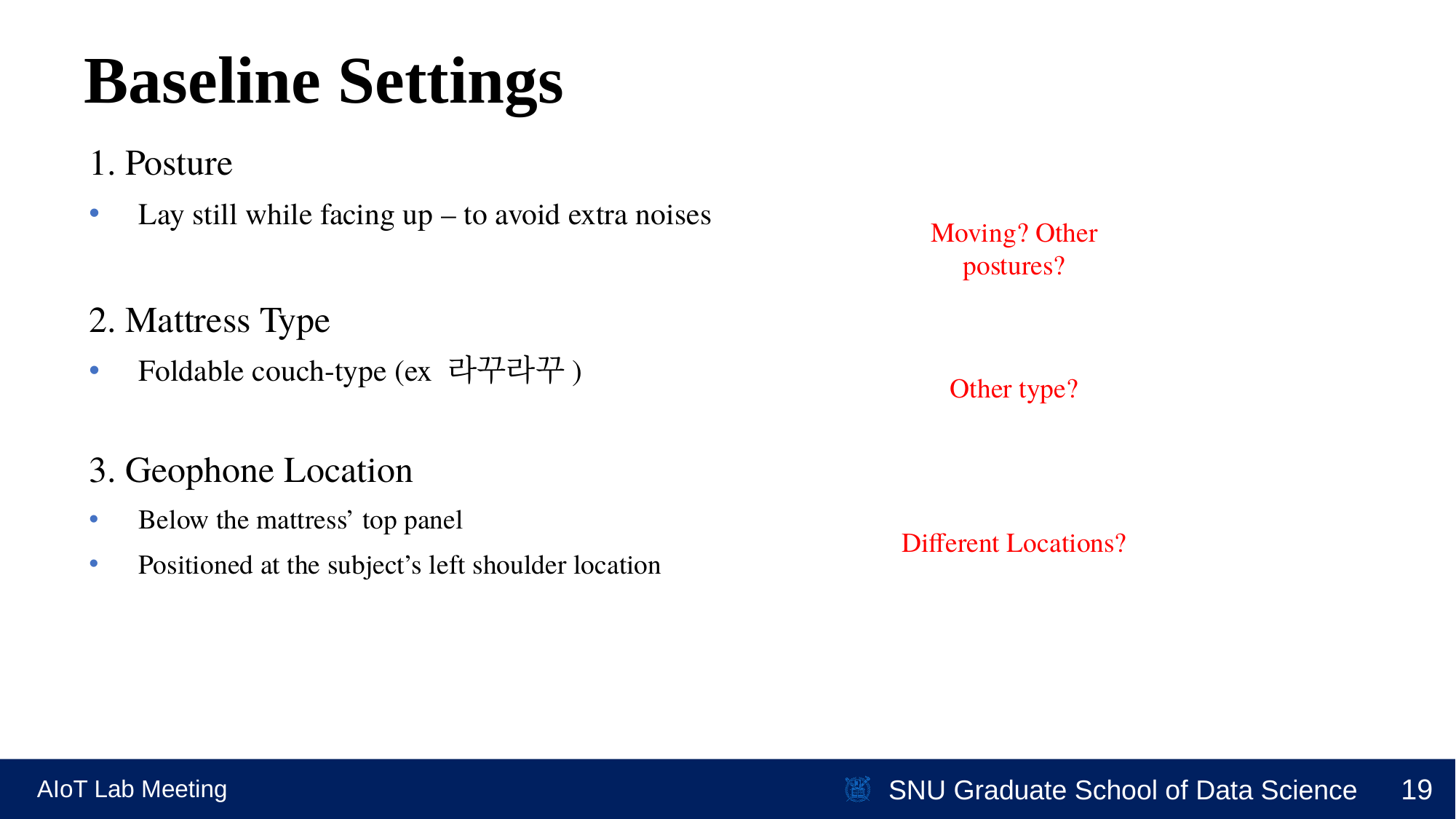

# Baseline Settings
1. Posture
Lay still while facing up – to avoid extra noises

2. Mattress Type
Foldable couch-type (ex 라꾸라꾸)

3. Geophone Location
Below the mattress’ top panel
Positioned at the subject’s left shoulder location
Moving? Other postures?
Other type?
Different Locations?
AIoT Lab Meeting